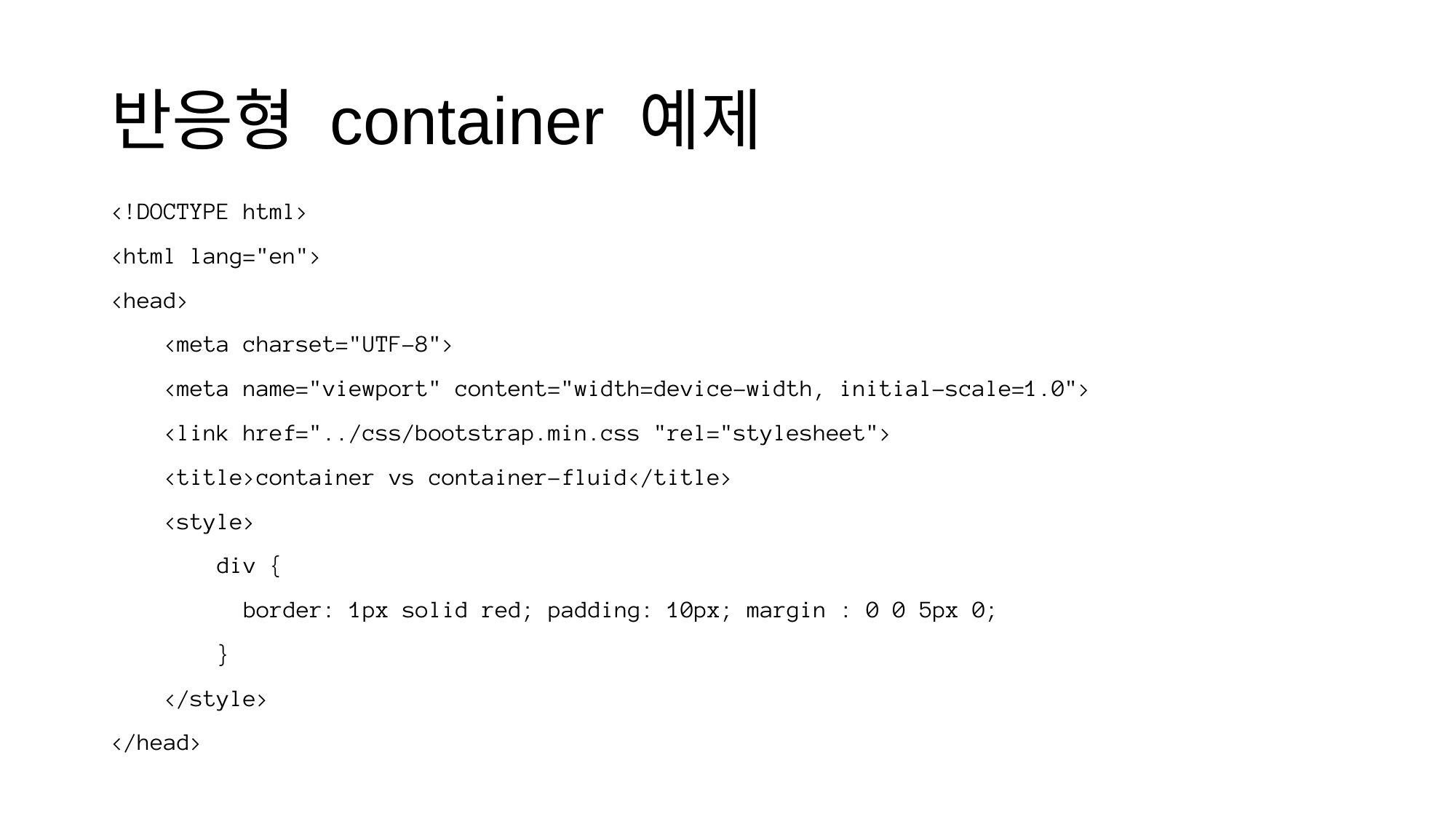

# 반응형 container 예제
<!DOCTYPE html>
<html lang="en">
<head>
    <meta charset="UTF-8">
    <meta name="viewport" content="width=device-width, initial-scale=1.0">
    <link href="../css/bootstrap.min.css "rel="stylesheet">
    <title>container vs container-fluid</title>
    <style>
        div {
          border: 1px solid red; padding: 10px; margin : 0 0 5px 0;
        }
    </style>
</head>